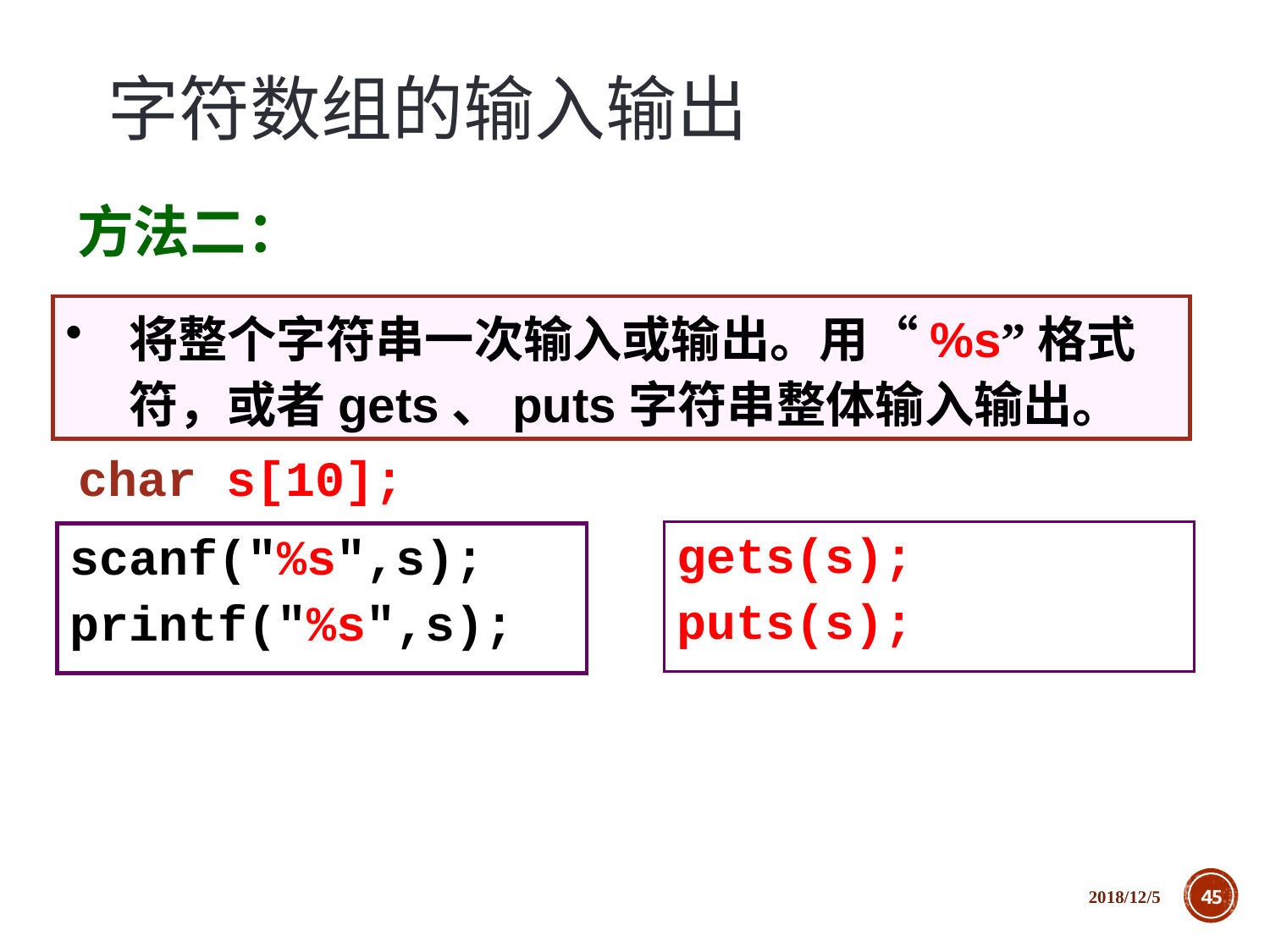

# 字符数组的输入输出
方法二：
将整个字符串一次输入或输出。用“%s”格式符，或者gets、puts字符串整体输入输出。
char s[10];
gets(s);
puts(s);
scanf("%s",s);
printf("%s",s);
2018/12/5
45